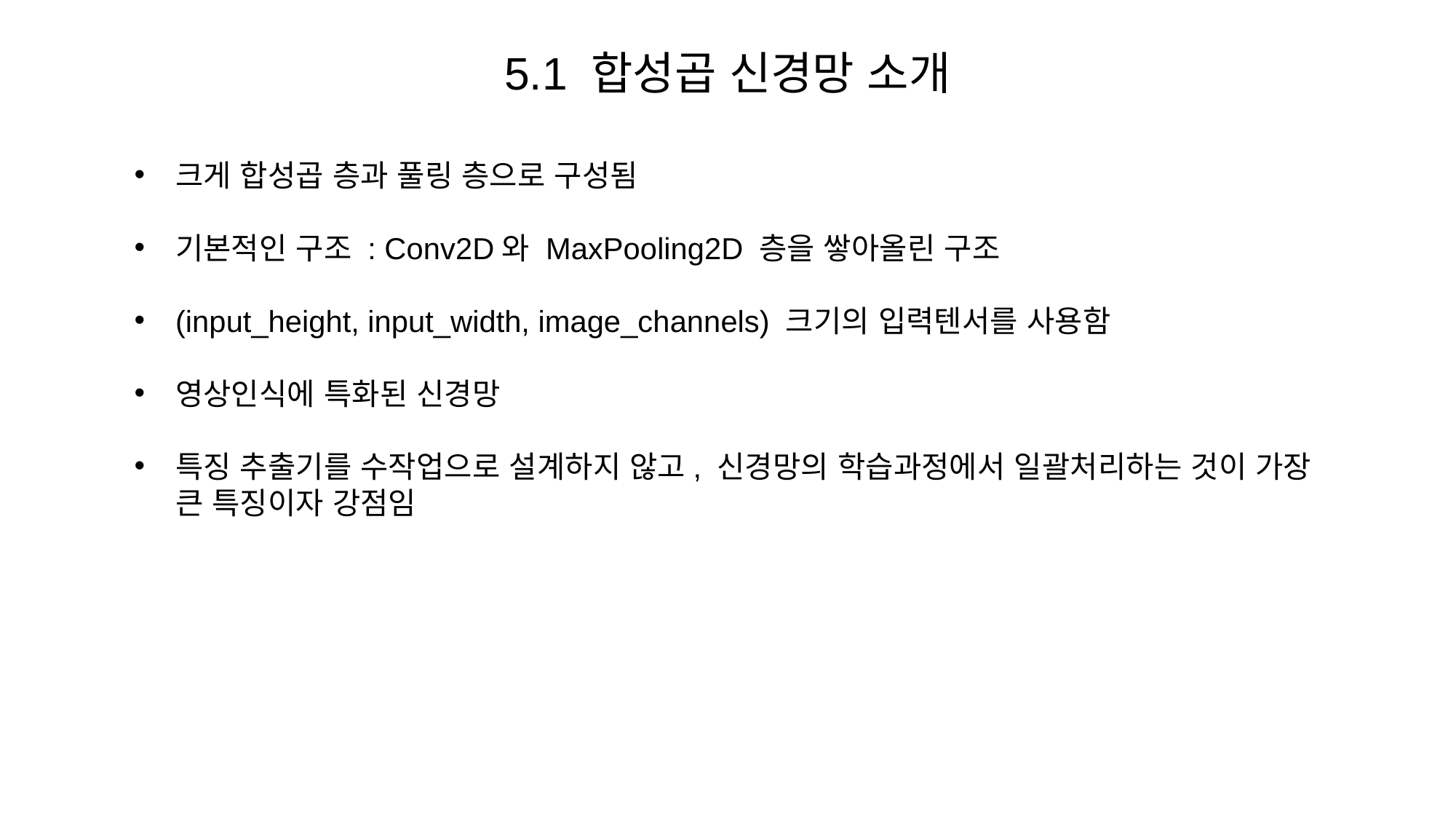

5.1 합성곱 신경망 소개
크게 합성곱 층과 풀링 층으로 구성됨

기본적인 구조 : Conv2D와 MaxPooling2D 층을 쌓아올린 구조

(input_height, input_width, image_channels) 크기의 입력텐서를 사용함

영상인식에 특화된 신경망

특징 추출기를 수작업으로 설계하지 않고, 신경망의 학습과정에서 일괄처리하는 것이 가장 큰 특징이자 강점임